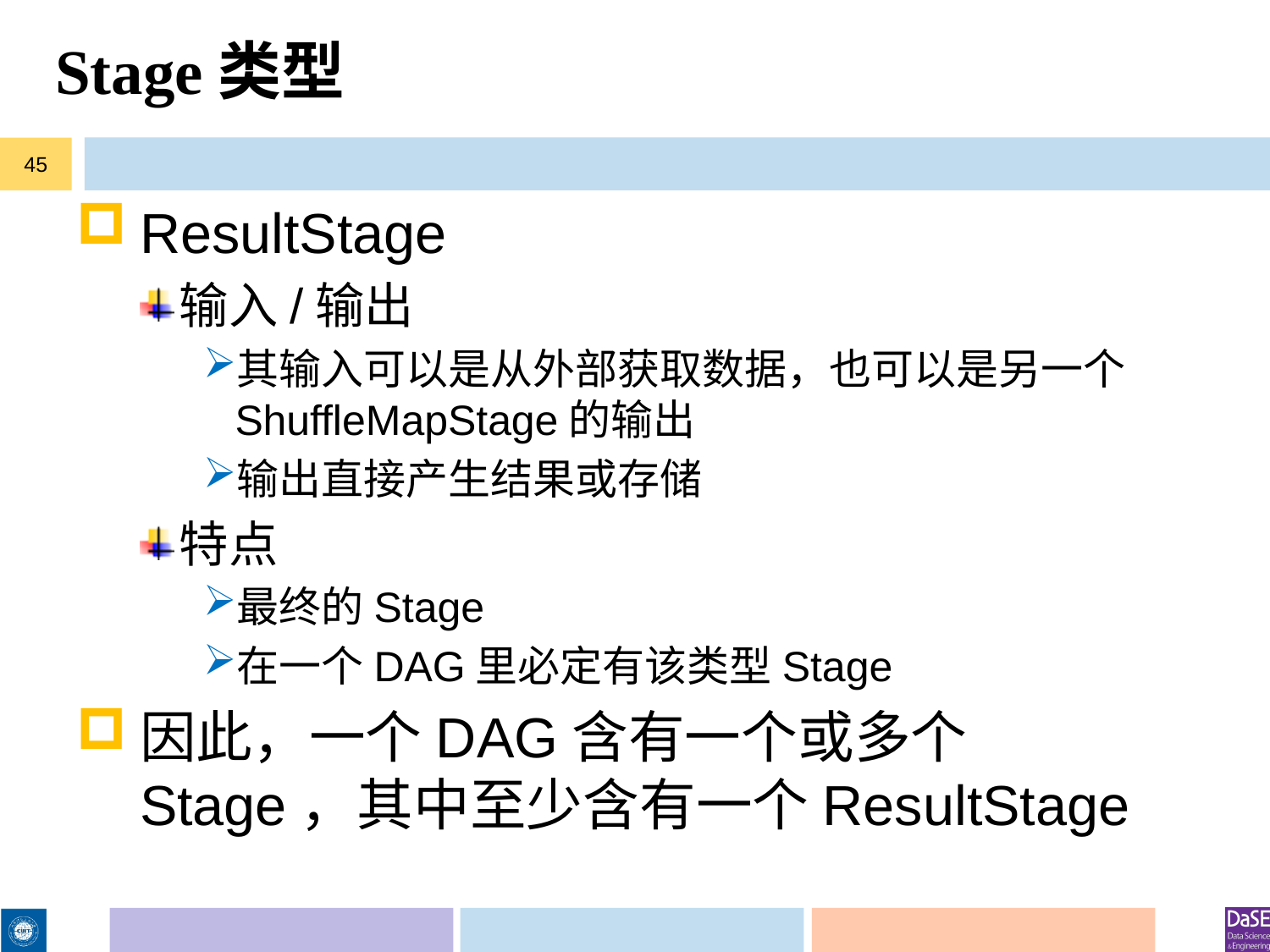

# Stage类型
45
ResultStage
输入/输出
其输入可以是从外部获取数据，也可以是另一个ShuffleMapStage的输出
输出直接产生结果或存储
特点
最终的Stage
在一个DAG里必定有该类型Stage
因此，一个DAG含有一个或多个Stage，其中至少含有一个ResultStage